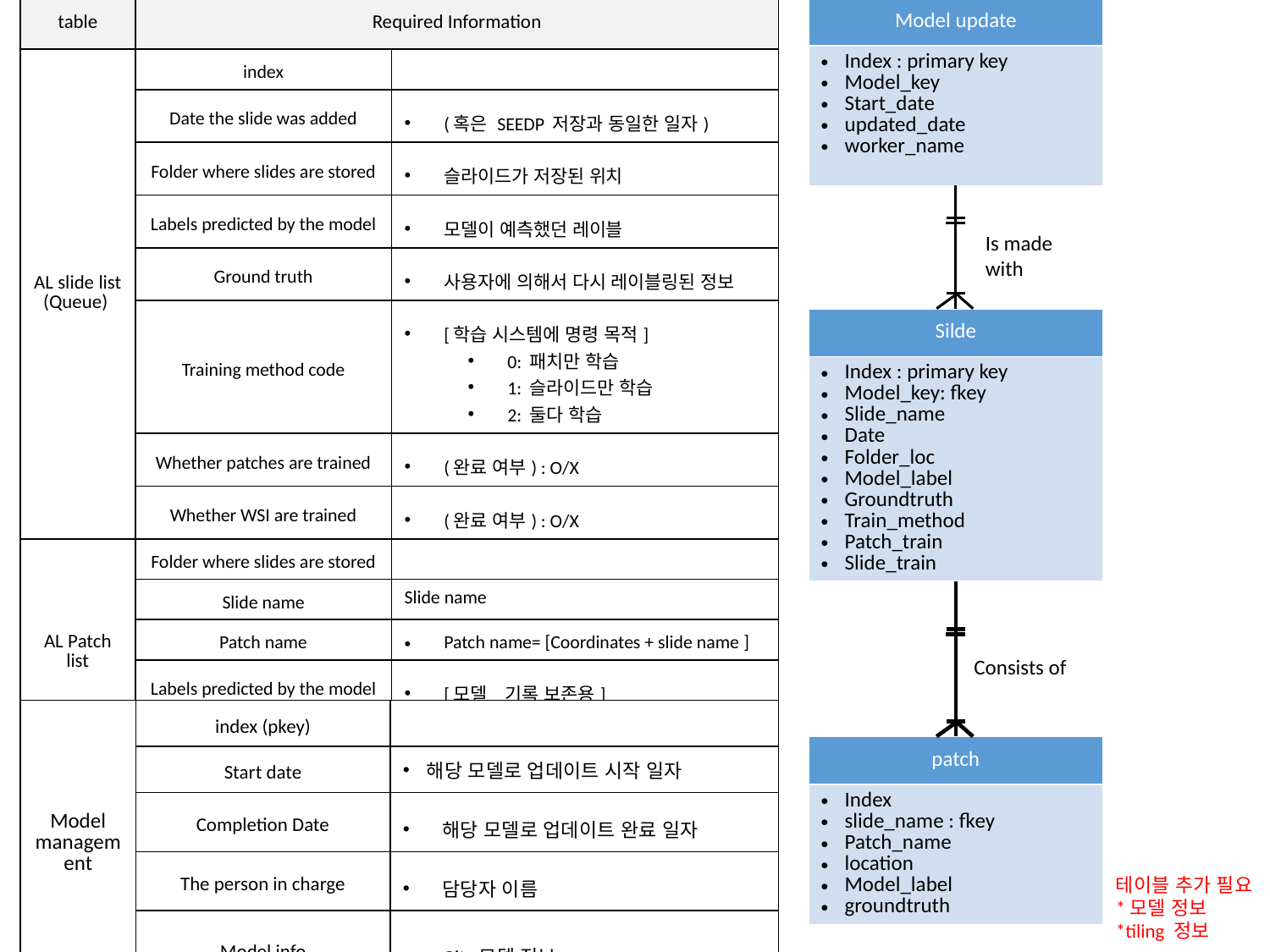

| table | Required Information |  |
| --- | --- | --- |
| AL slide list (Queue) | index |  |
|  | Date the slide was added | (혹은 SEEDP 저장과 동일한 일자) |
|  | Folder where slides are stored | 슬라이드가 저장된 위치 |
|  | Labels predicted by the model | 모델이 예측했던 레이블 |
|  | Ground truth | 사용자에 의해서 다시 레이블링된 정보 |
|  | Training method code | [학습 시스템에 명령 목적] 0: 패치만 학습 1: 슬라이드만 학습 2: 둘다 학습 |
|  | Whether patches are trained | (완료 여부) : O/X |
|  | Whether WSI are trained | (완료 여부) : O/X |
| AL Patch list | Folder where slides are stored |  |
|  | Slide name | Slide name |
|  | Patch name | Patch name= [Coordinates + slide name ] |
|  | Labels predicted by the model | [모델\_기록 보존용] |
|  | Ground truth | [변경되야할 레이블 정보] |
| Model update |
| --- |
| Index : primary key Model\_key Start\_date updated\_date worker\_name |
Is made with
| Silde |
| --- |
| Index : primary key Model\_key: fkey Slide\_name Date Folder\_loc Model\_label Groundtruth Train\_method Patch\_train Slide\_train |
Consists of
| Model management | index (pkey) |  |
| --- | --- | --- |
|  | Start date | 해당 모델로 업데이트 시작 일자 |
|  | Completion Date | 해당 모델로 업데이트 완료 일자 |
|  | The person in charge | 담당자 이름 |
|  | Model info | Git, 모델 정보 |
| patch |
| --- |
| Index slide\_name : fkey Patch\_name location Model\_label groundtruth |
테이블 추가 필요
*모델 정보
*tiling 정보